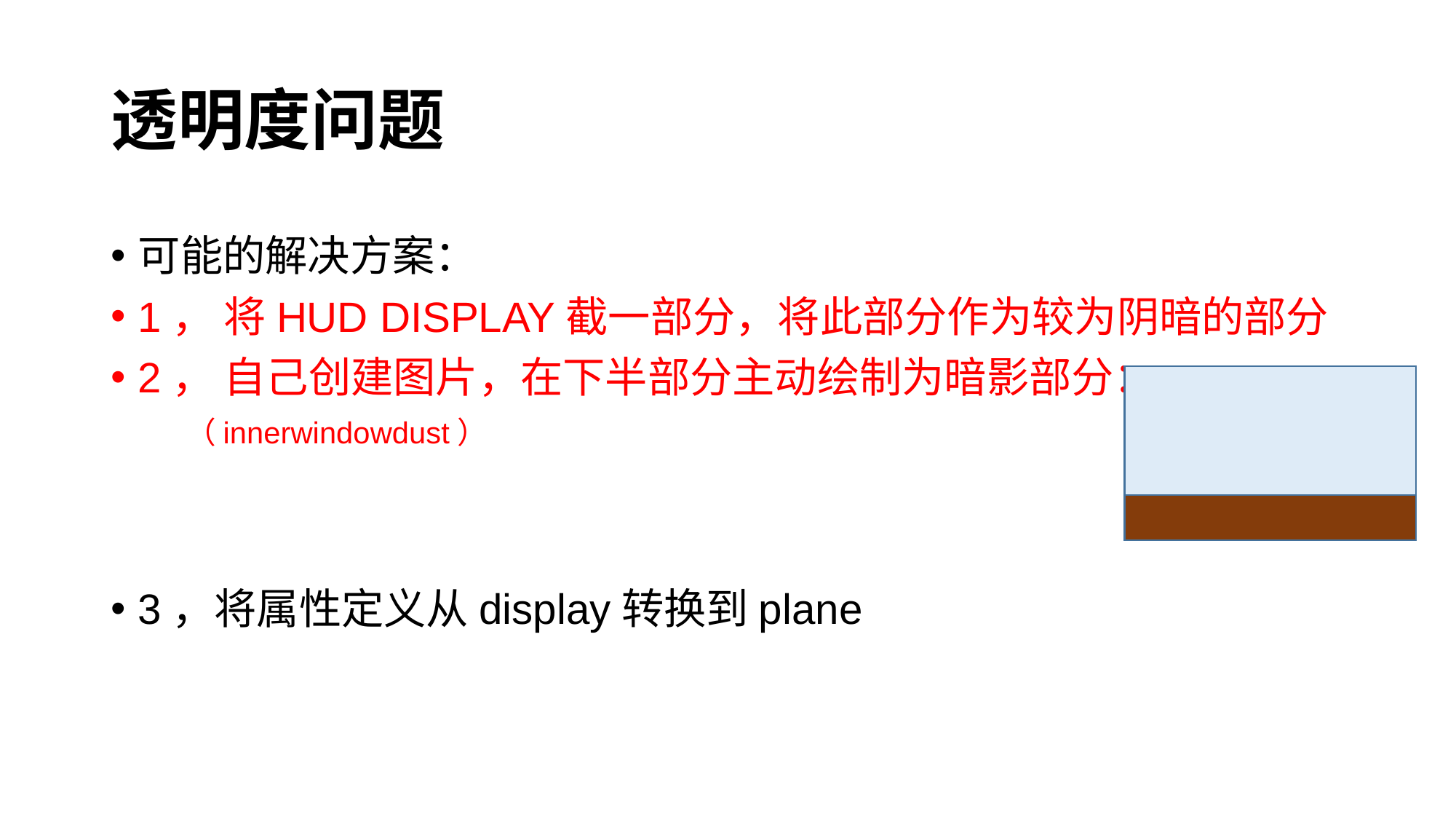

# 透明度问题
可能的解决方案：
1， 将HUD DISPLAY截一部分，将此部分作为较为阴暗的部分
2， 自己创建图片，在下半部分主动绘制为暗影部分：
          （innerwindowdust）

3，将属性定义从display转换到plane